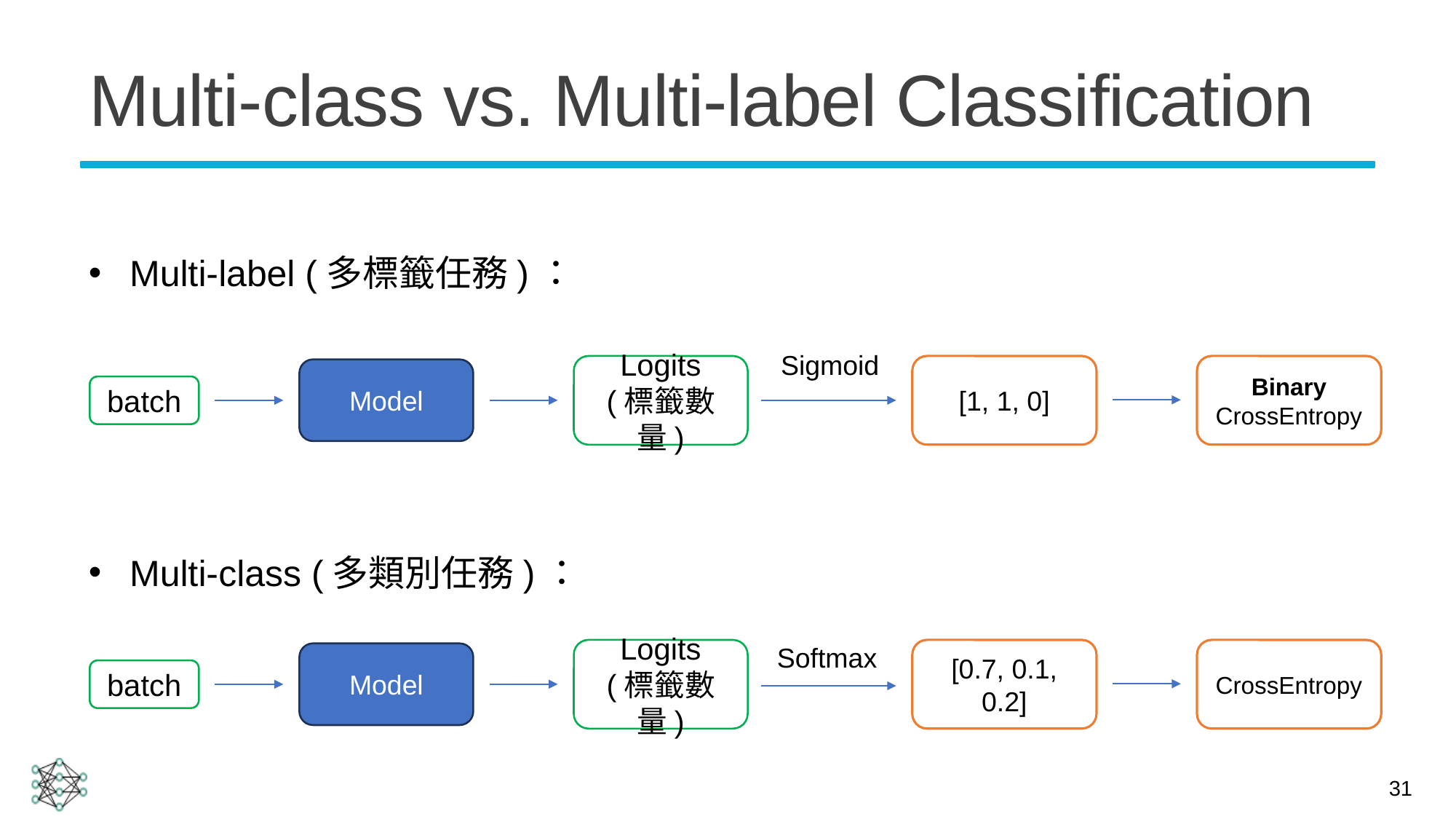

# Multi-class vs. Multi-label Classification
Multi-label (多標籤任務)：
Sigmoid
Binary
CrossEntropy
Logits
(標籤數量)
[1, 1, 0]
Model
batch
Multi-class (多類別任務)：
Softmax
CrossEntropy
Logits
(標籤數量)
[0.7, 0.1, 0.2]
Model
batch
31